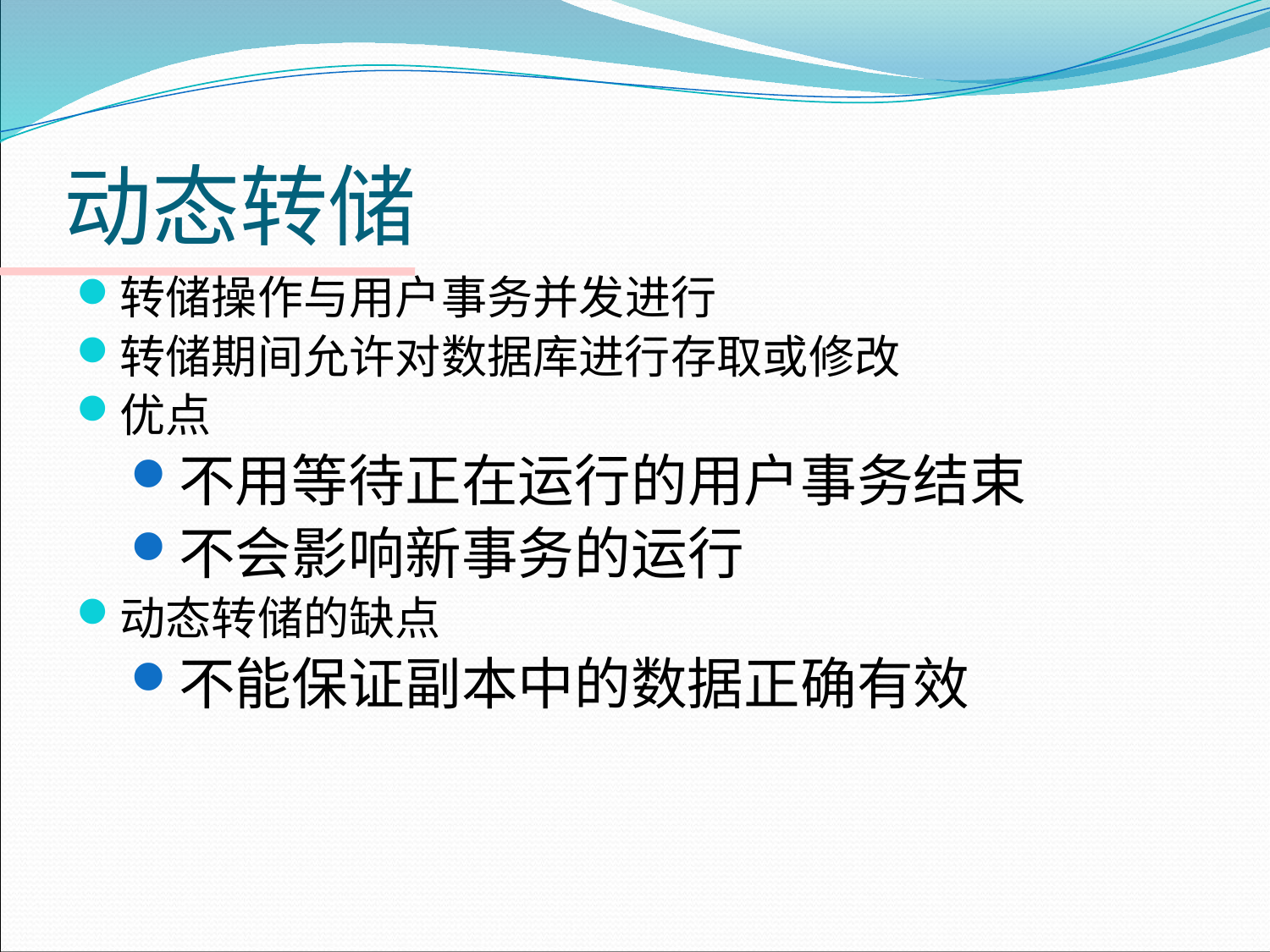

# 动态转储
转储操作与用户事务并发进行
转储期间允许对数据库进行存取或修改
优点
不用等待正在运行的用户事务结束
不会影响新事务的运行
动态转储的缺点
不能保证副本中的数据正确有效

930